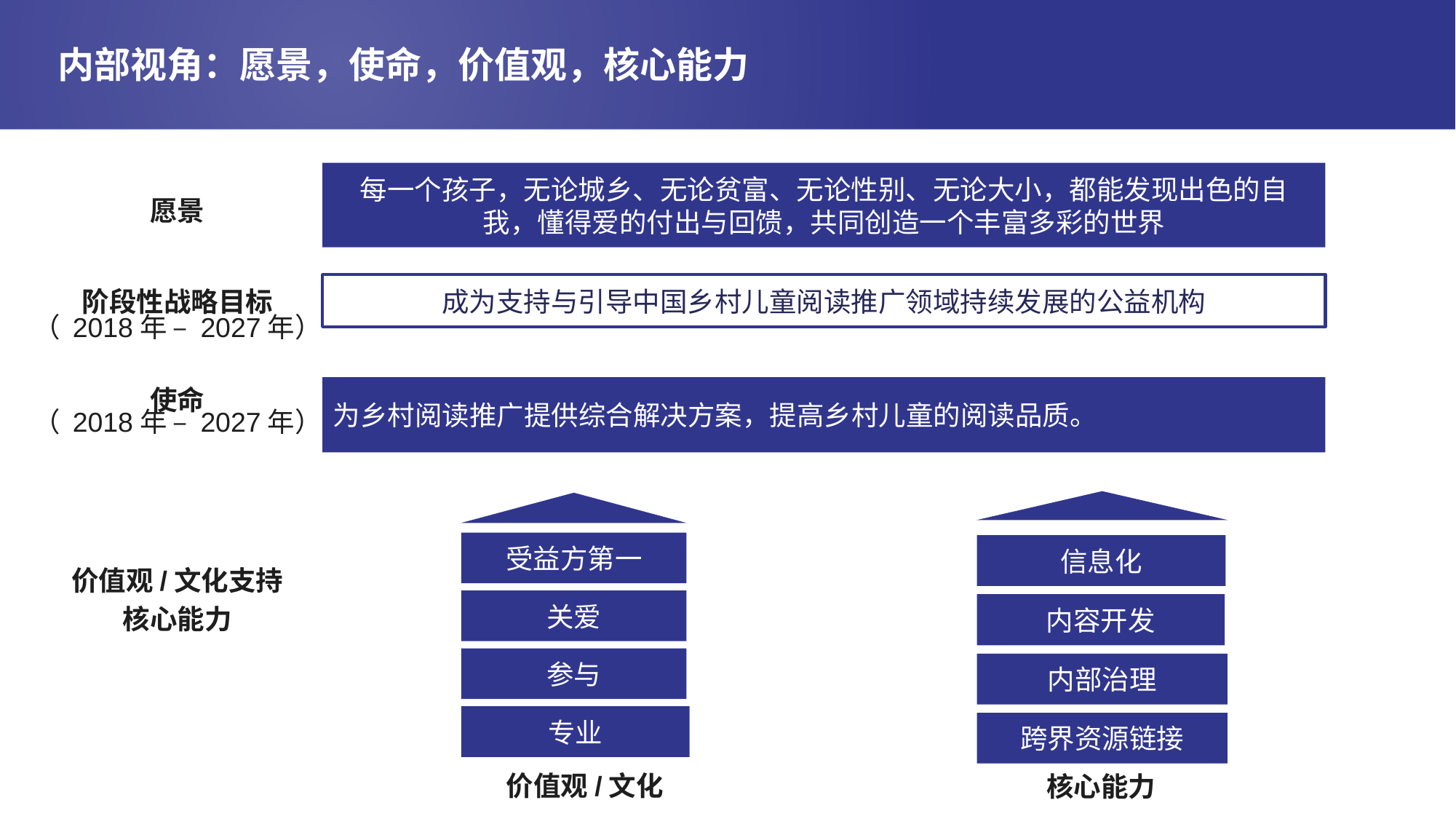

# 内部视角：愿景，使命，价值观，核心能力
每一个孩子，无论城乡、无论贫富、无论性别、无论大小，都能发现出色的自我，懂得爱的付出与回馈，共同创造一个丰富多彩的世界
愿景
成为支持与引导中国乡村儿童阅读推广领域持续发展的公益机构
阶段性战略目标
（ 2018年 – 2027年）
为乡村阅读推广提供综合解决方案，提高乡村儿童的阅读品质。
使命
（ 2018年 – 2027年）

信息化
内容开发
内部治理
跨界资源链接
核心能力

受益方第一
关爱
参与
专业
价值观/文化
价值观/文化支持
核心能力